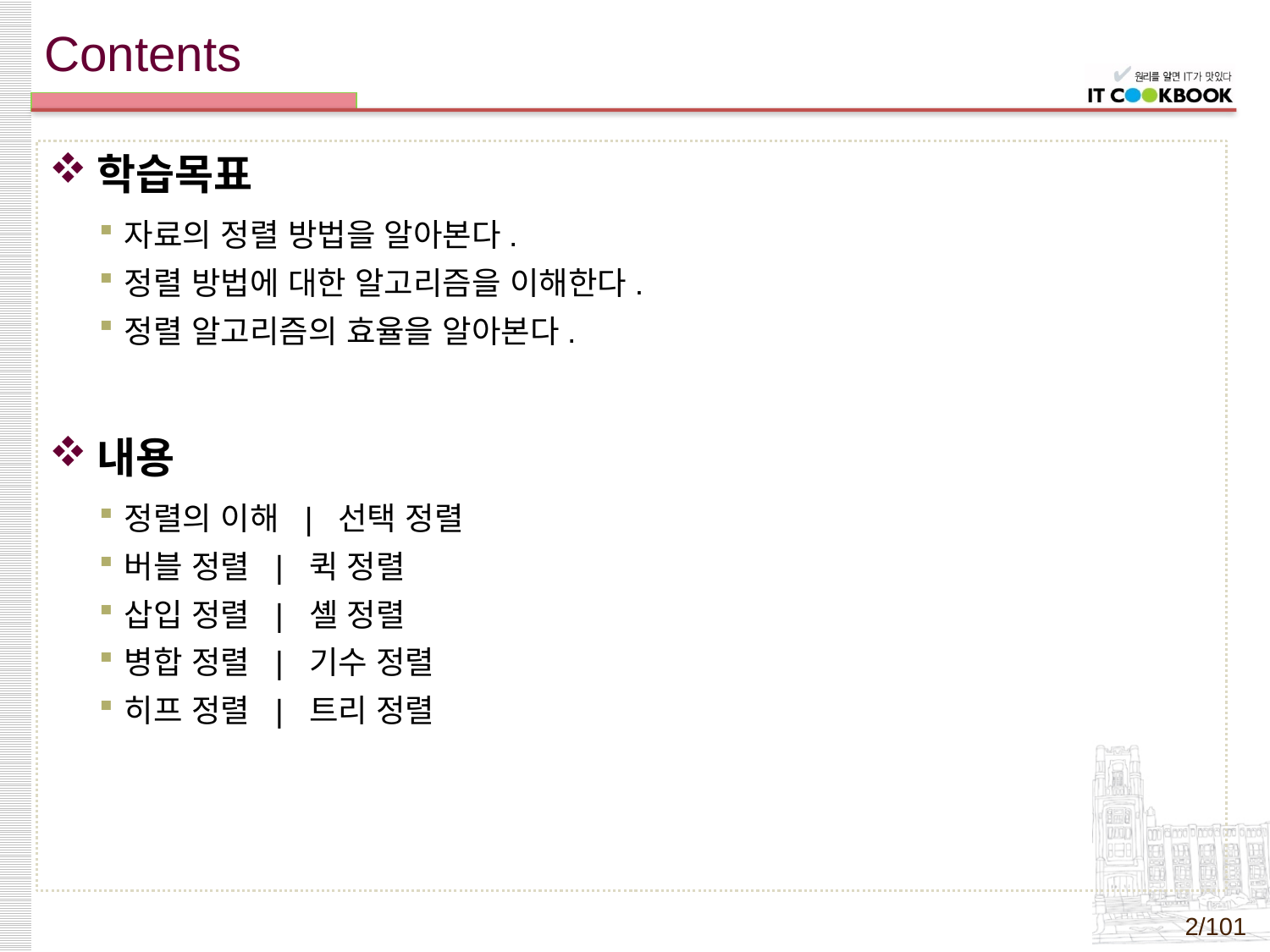

학습목표
자료의 정렬 방법을 알아본다.
정렬 방법에 대한 알고리즘을 이해한다.
정렬 알고리즘의 효율을 알아본다.

내용
정렬의 이해  |  선택 정렬
버블 정렬  |  퀵 정렬
삽입 정렬  |  셸 정렬
병합 정렬  |  기수 정렬
히프 정렬  |  트리 정렬